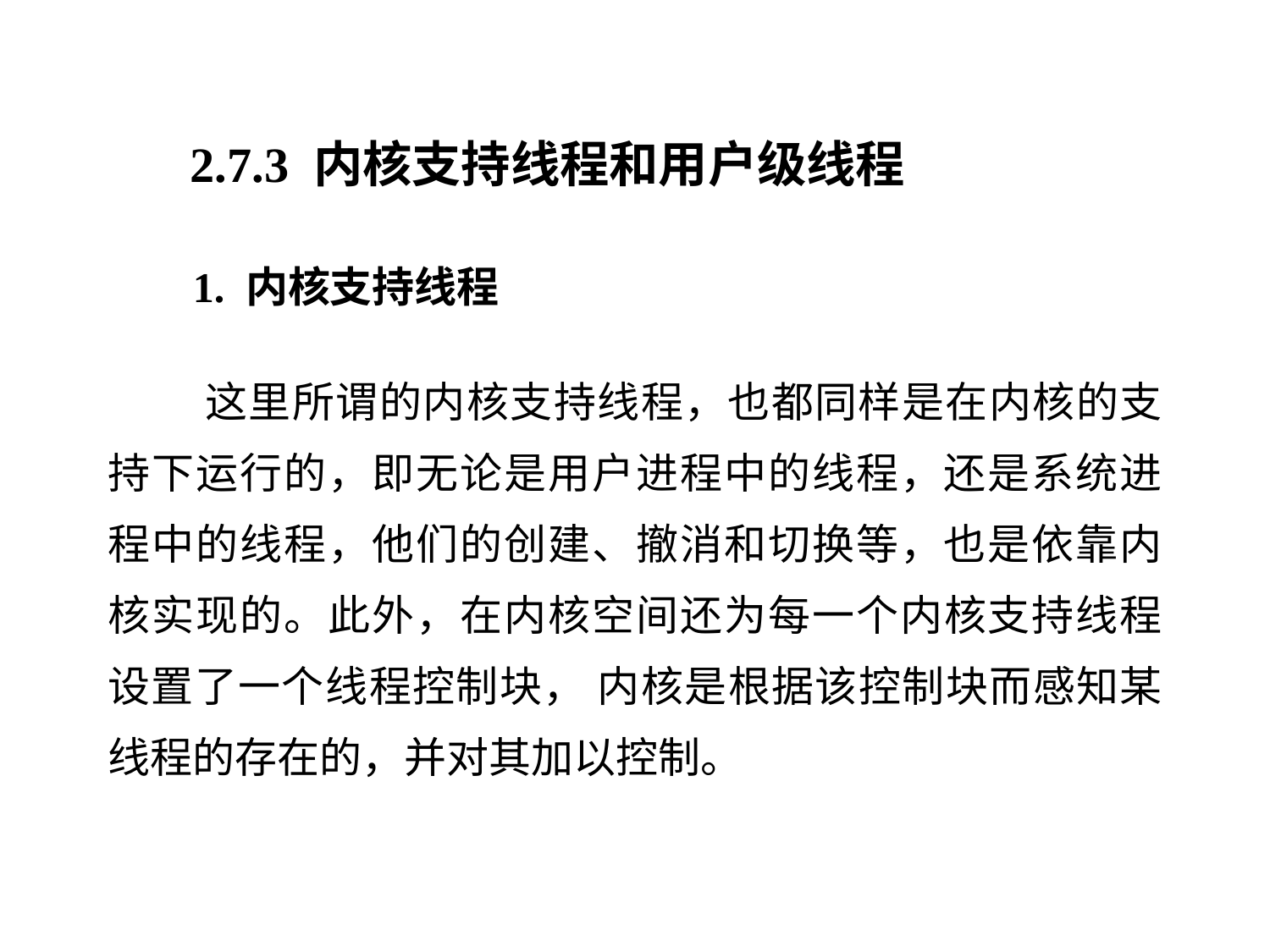

2.7.3 内核支持线程和用户级线程
1. 内核支持线程
        这里所谓的内核支持线程，也都同样是在内核的支持下运行的，即无论是用户进程中的线程，还是系统进程中的线程，他们的创建、撤消和切换等，也是依靠内核实现的。此外，在内核空间还为每一个内核支持线程设置了一个线程控制块， 内核是根据该控制块而感知某线程的存在的，并对其加以控制。